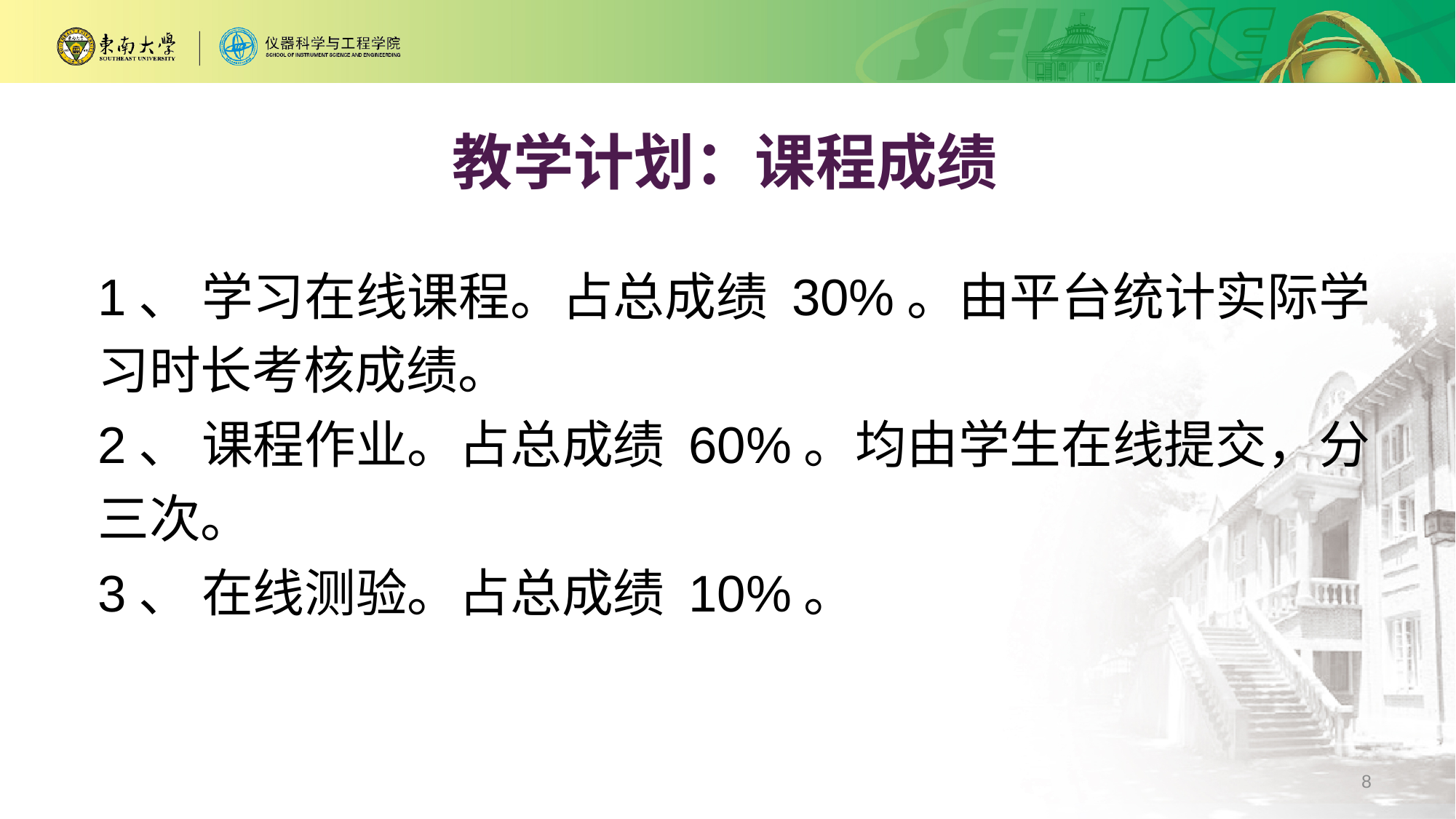

教学计划：课程成绩
1、 学习在线课程。占总成绩 30%。由平台统计实际学习时长考核成绩。
2、 课程作业。占总成绩 60%。均由学生在线提交，分三次。
3、 在线测验。占总成绩 10%。

8